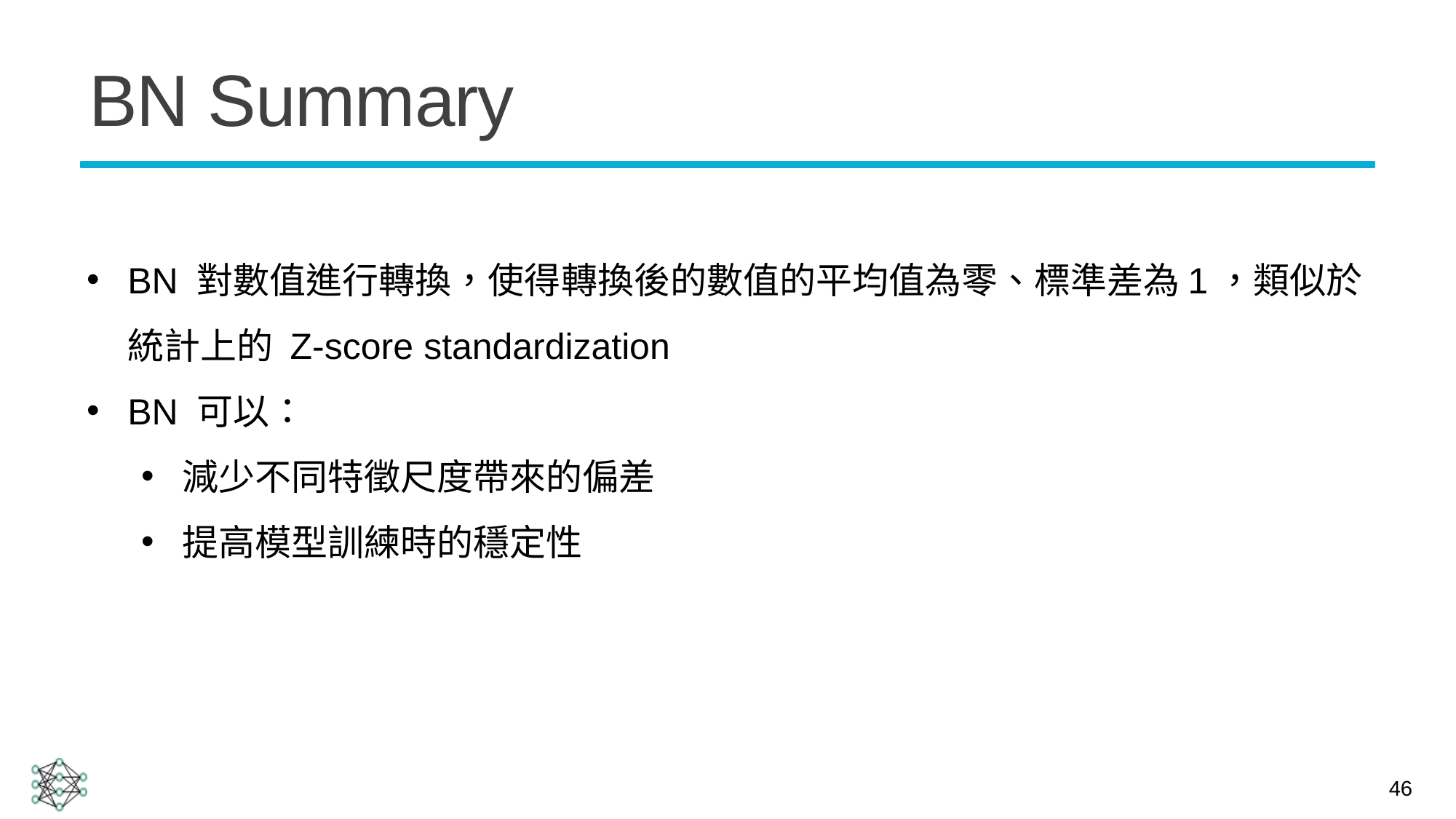

# BN Summary
BN 對數值進行轉換，使得轉換後的數值的平均值為零、標準差為1，類似於統計上的 Z-score standardization
BN 可以：
減少不同特徵尺度帶來的偏差
提高模型訓練時的穩定性
46